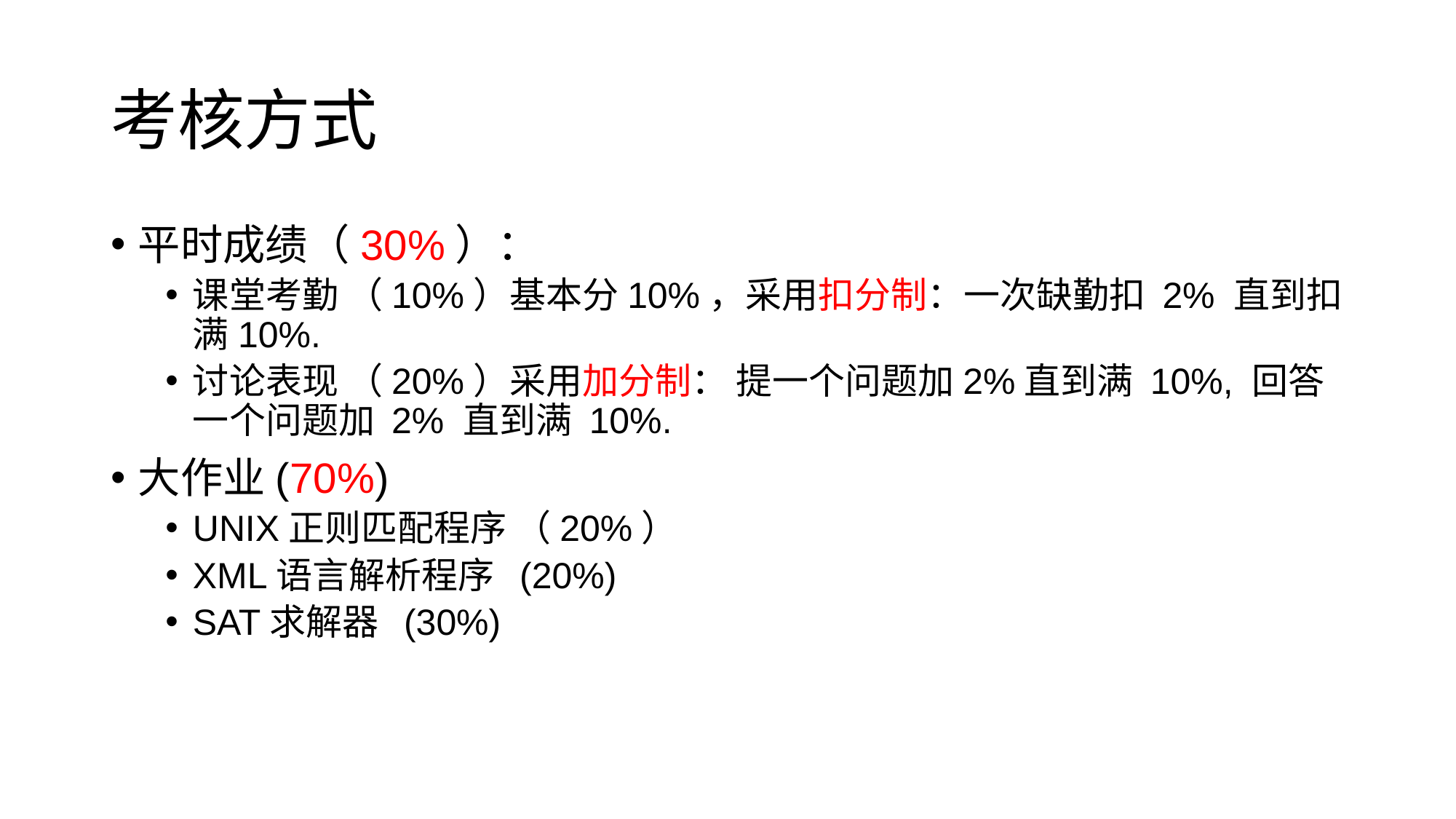

# 考核方式
平时成绩（30%）：
课堂考勤 （10%）基本分10%，采用扣分制：一次缺勤扣 2% 直到扣满10%.
讨论表现 （20%）采用加分制： 提一个问题加2%直到满 10%, 回答一个问题加 2% 直到满 10%.
大作业(70%)
UNIX正则匹配程序 （20%）
XML语言解析程序  (20%)
SAT求解器  (30%)